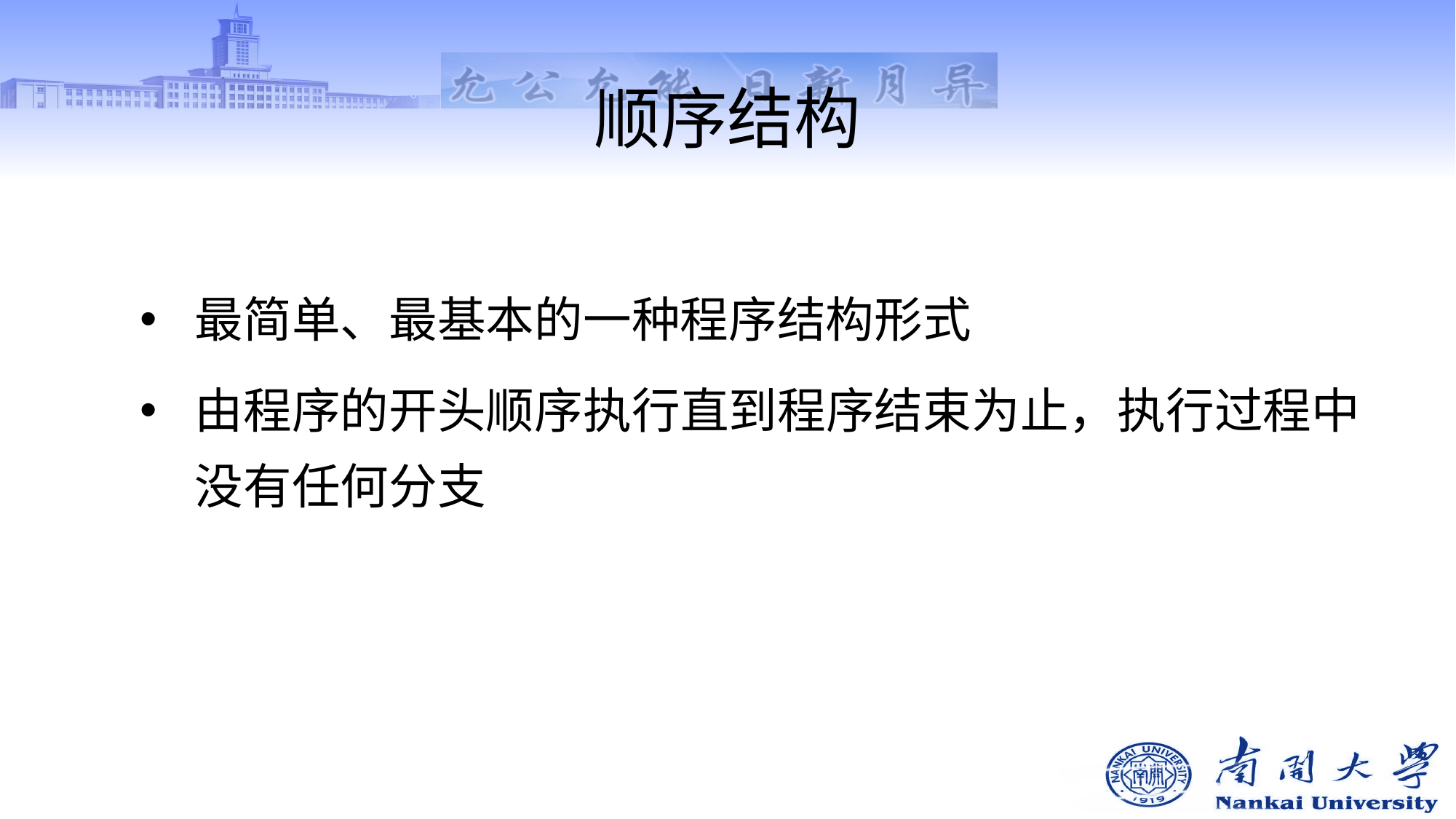

# 顺序结构
最简单、最基本的一种程序结构形式
由程序的开头顺序执行直到程序结束为止，执行过程中没有任何分支